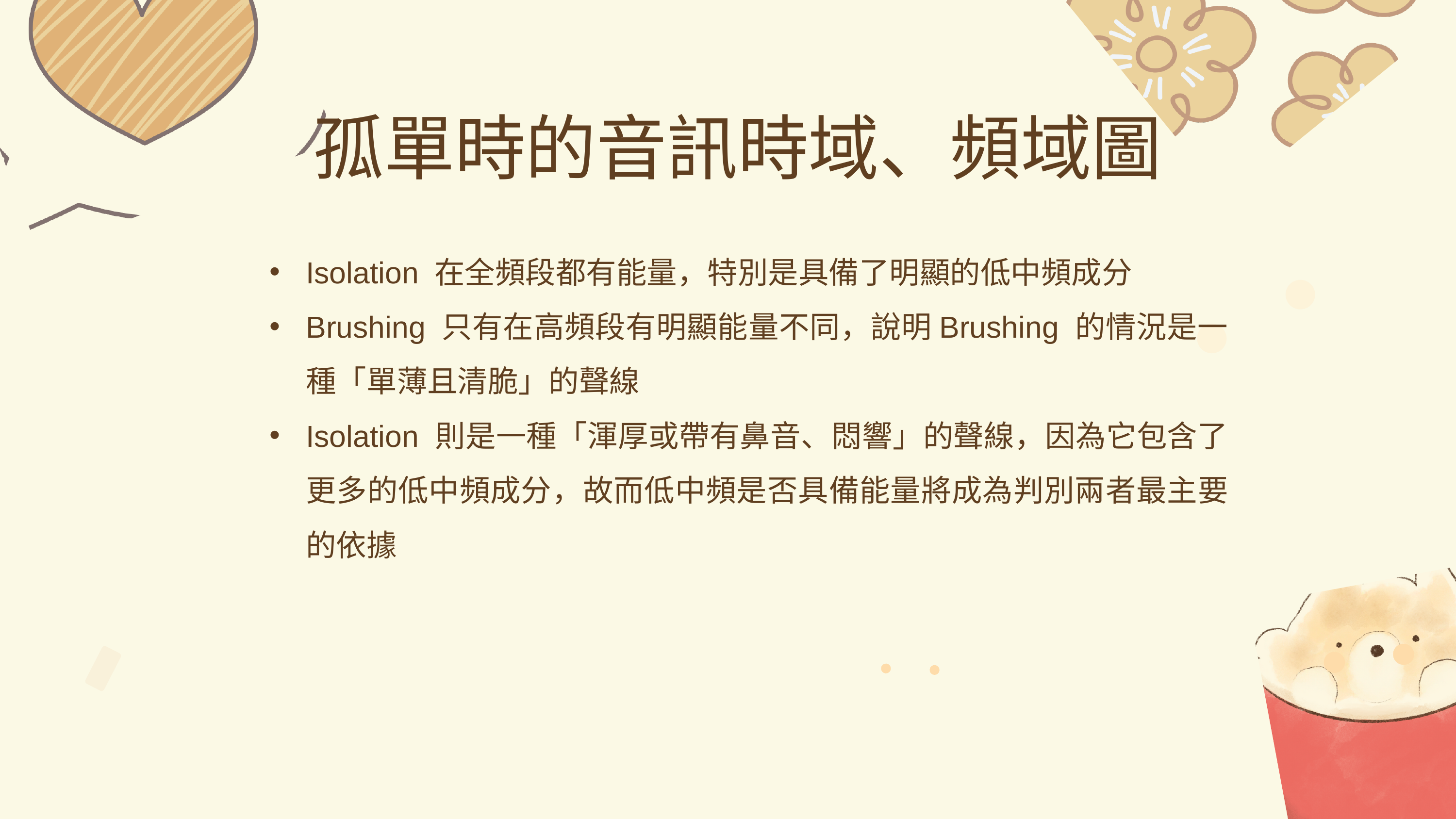

孤單時的音訊時域、頻域圖
Isolation 在全頻段都有能量，特別是具備了明顯的低中頻成分
Brushing 只有在高頻段有明顯能量不同，說明Brushing 的情況是一種「單薄且清脆」的聲線
Isolation 則是一種「渾厚或帶有鼻音、悶響」的聲線，因為它包含了更多的低中頻成分，故而低中頻是否具備能量將成為判別兩者最主要的依據

46